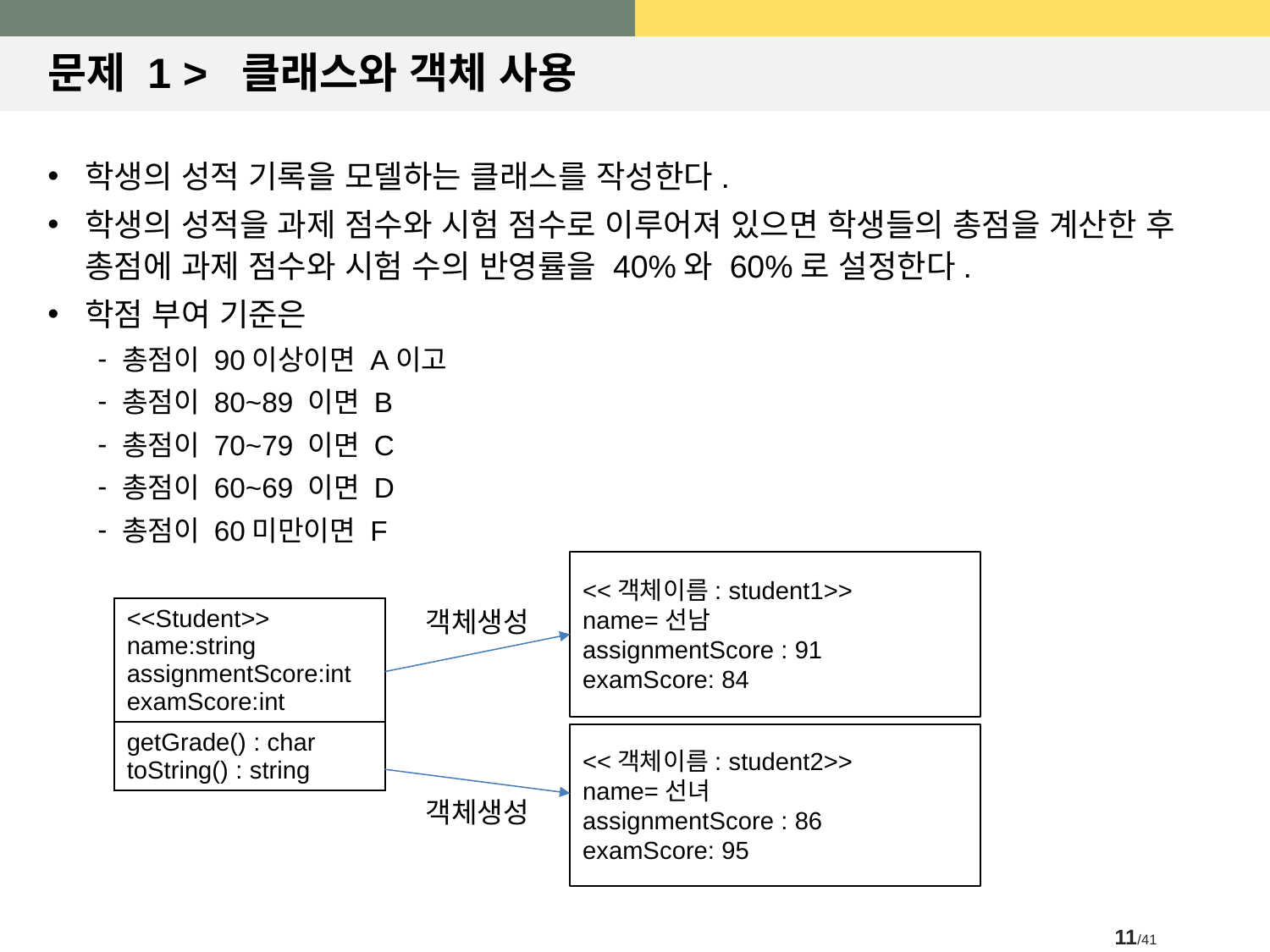

# 문제 1 >  클래스와 객체 사용
학생의 성적 기록을 모델하는 클래스를 작성한다.
학생의 성적을 과제 점수와 시험 점수로 이루어져 있으면 학생들의 총점을 계산한 후 총점에 과제 점수와 시험 수의 반영률을 40%와 60%로 설정한다.
학점 부여 기준은
총점이 90이상이면 A이고
총점이 80~89 이면 B
총점이 70~79 이면 C
총점이 60~69 이면 D
총점이 60미만이면 F
<<객체이름: student1>>
name=선남
assignmentScore : 91
examScore: 84
| <<Student>> name:string assignmentScore:int examScore:int |
| --- |
| getGrade() : char toString() : string |
객체생성
<<객체이름: student2>>
name=선녀
assignmentScore : 86
examScore: 95
객체생성